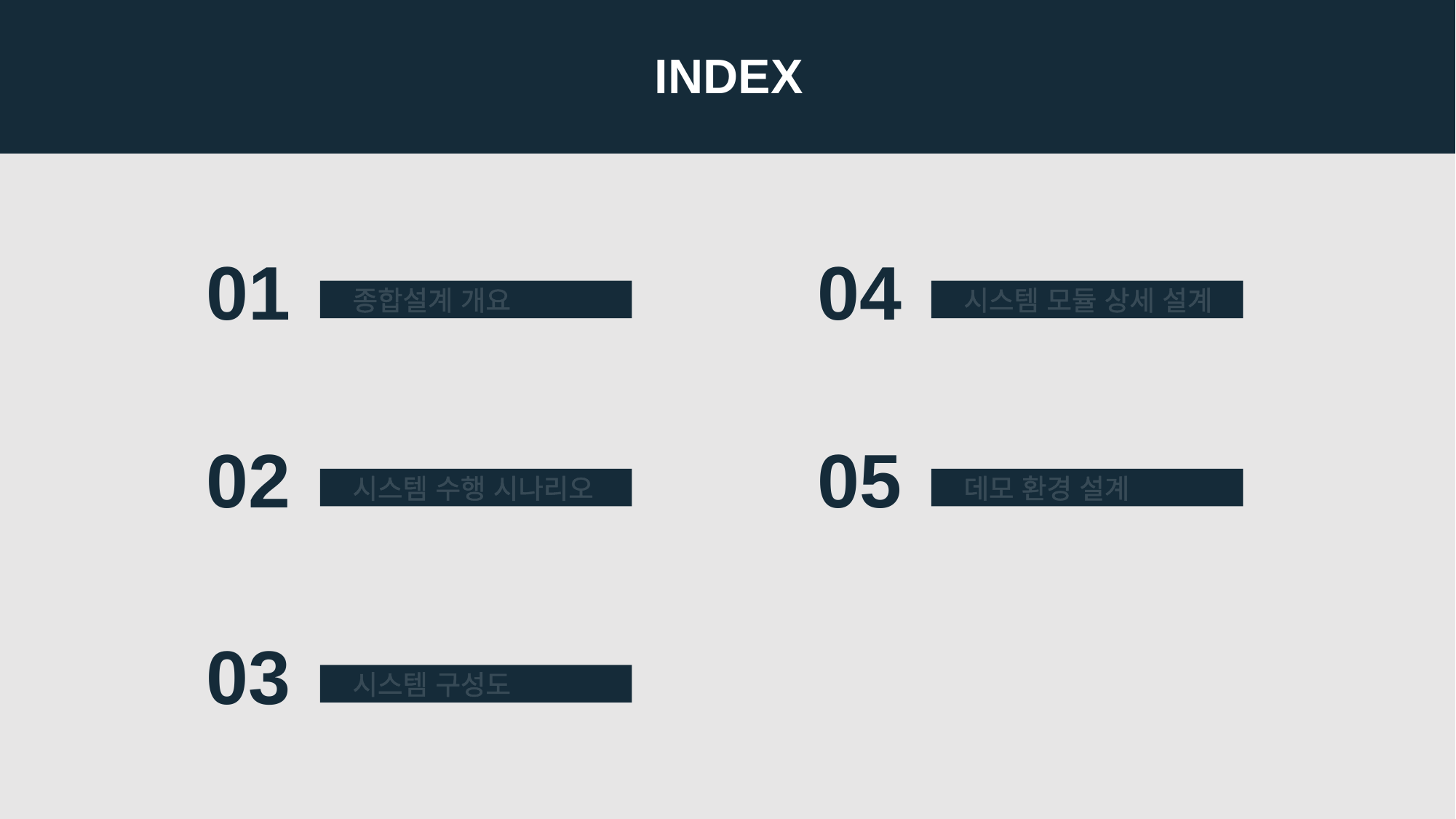

INDEX

01
  종합설계 개요
04
  시스템 모듈 상세 설계
02
  시스템 수행 시나리오
05
  데모 환경 설계
03
  시스템 구성도